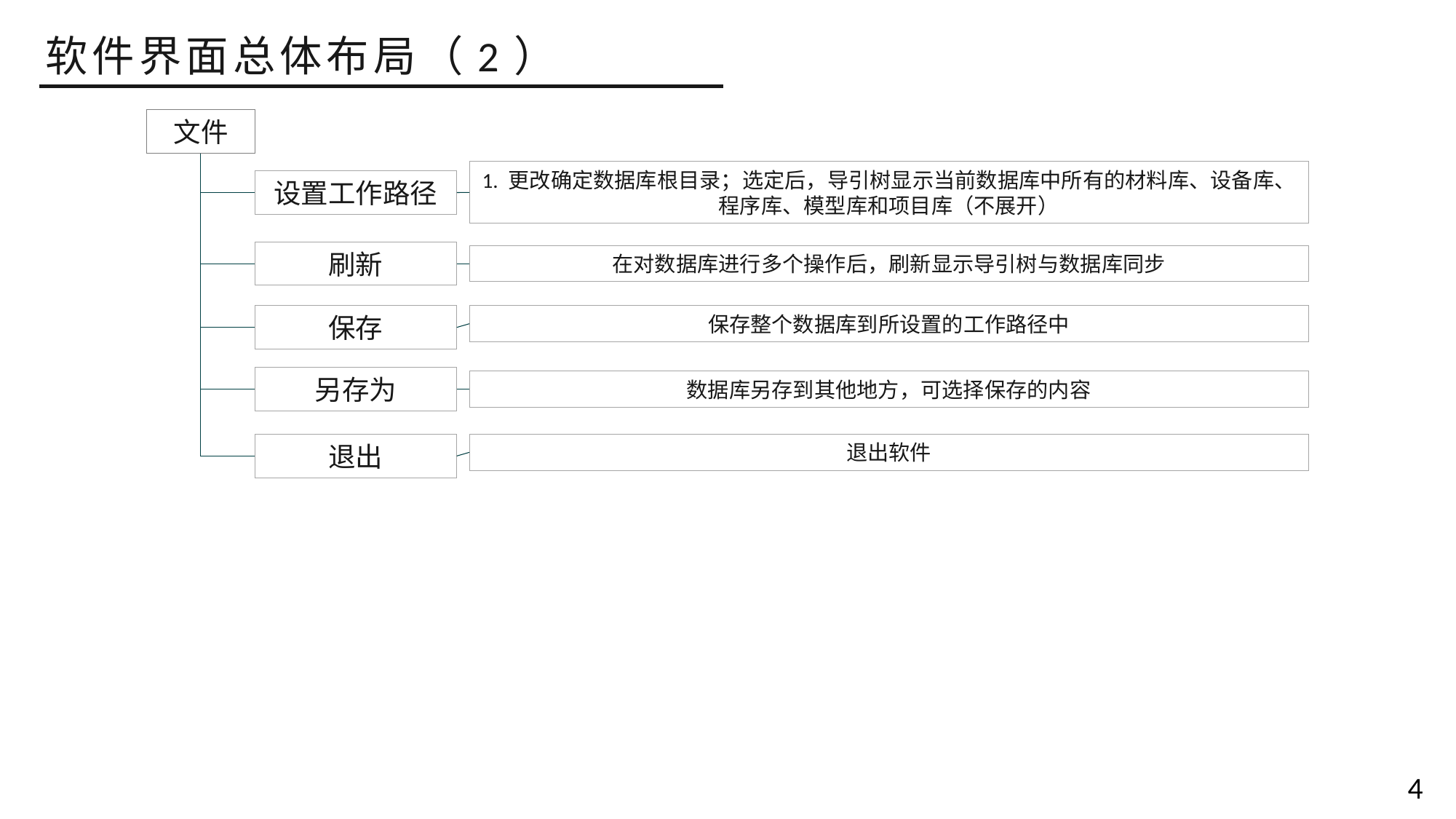

软件界面总体布局（2）
文件
1. 更改确定数据库根目录；选定后，导引树显示当前数据库中所有的材料库、设备库、程序库、模型库和项目库（不展开）
设置工作路径
刷新
在对数据库进行多个操作后，刷新显示导引树与数据库同步
保存
保存整个数据库到所设置的工作路径中
另存为
数据库另存到其他地方，可选择保存的内容
退出
退出软件
4